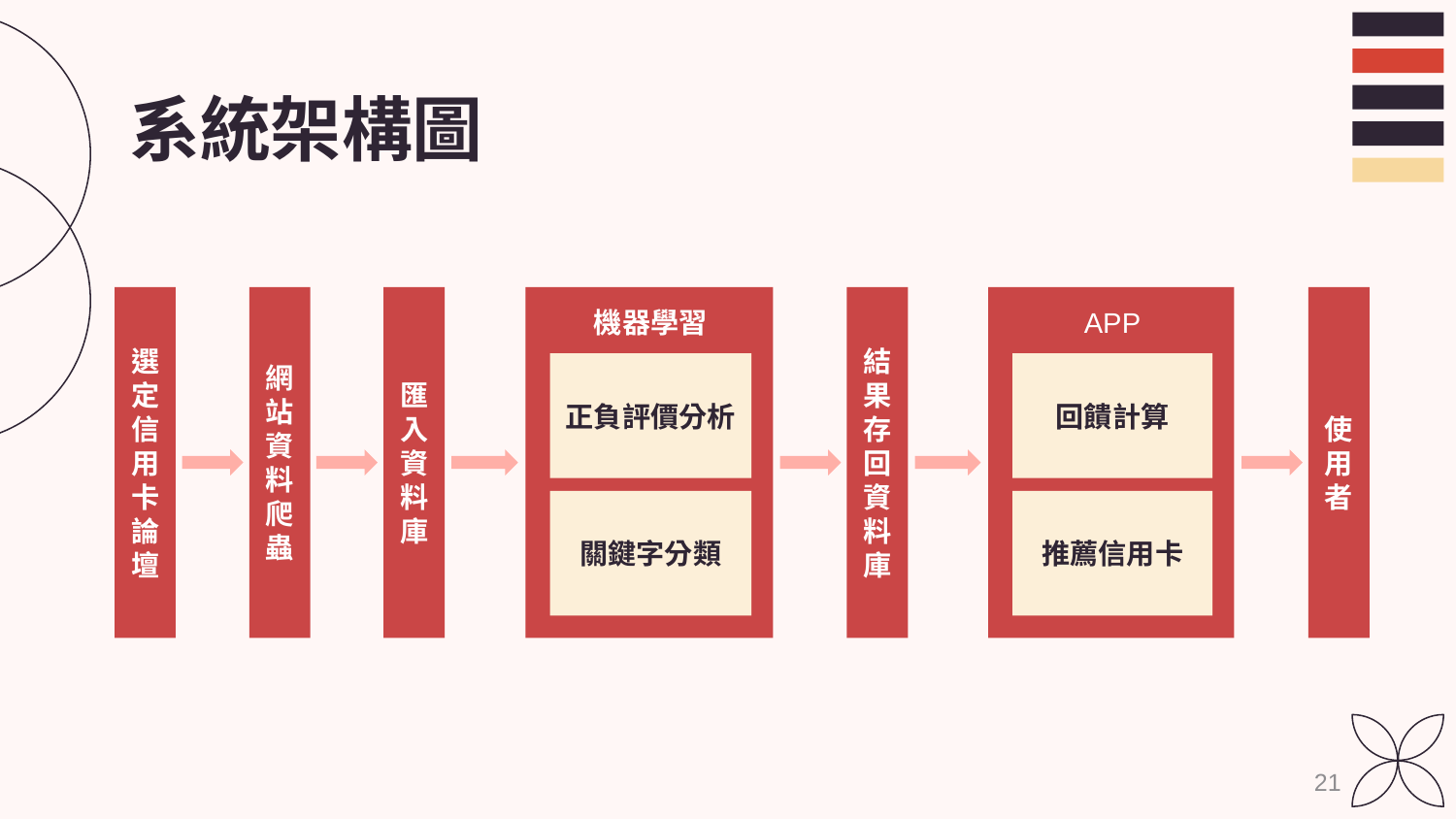

# 系統架構圖

機器學習
正負評價分析
關鍵字分類

結果存回資料庫

APP
回饋計算
推薦信用卡

使用者

網站資料爬蟲

匯入資料庫

選定信用卡論壇
21